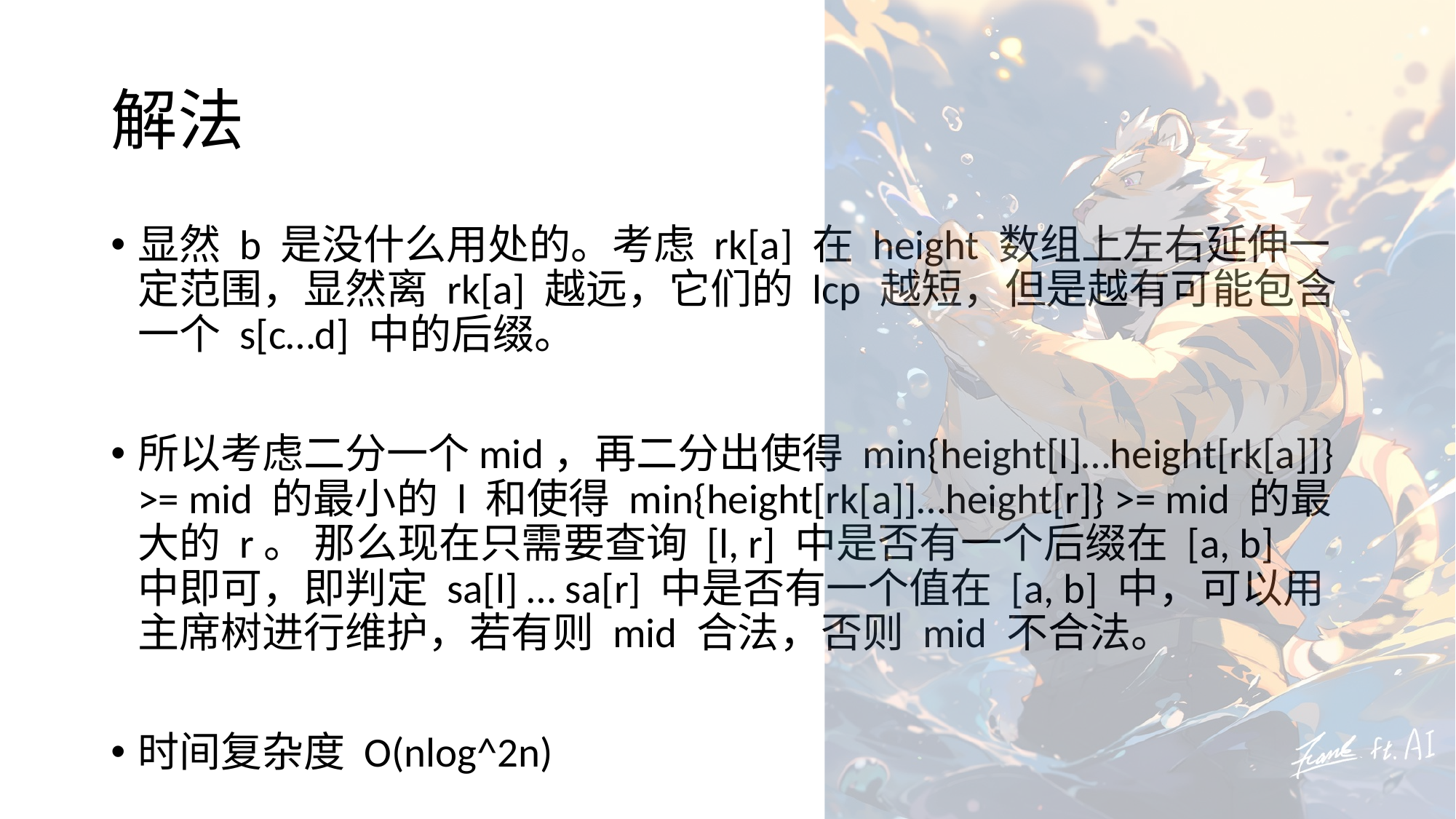

# 解法
显然 b 是没什么用处的。考虑 rk[a] 在 height 数组上左右延伸一定范围，显然离 rk[a] 越远，它们的 lcp 越短，但是越有可能包含一个 s[c…d] 中的后缀。

所以考虑二分一个mid，再二分出使得 min{height[l]…height[rk[a]]} >= mid 的最小的 l 和使得 min{height[rk[a]]…height[r]} >= mid 的最大的 r。 那么现在只需要查询 [l, r] 中是否有一个后缀在 [a, b]  中即可，即判定 sa[l] … sa[r] 中是否有一个值在 [a, b] 中，可以用主席树进行维护，若有则 mid 合法，否则 mid 不合法。

时间复杂度 O(nlog^2n)